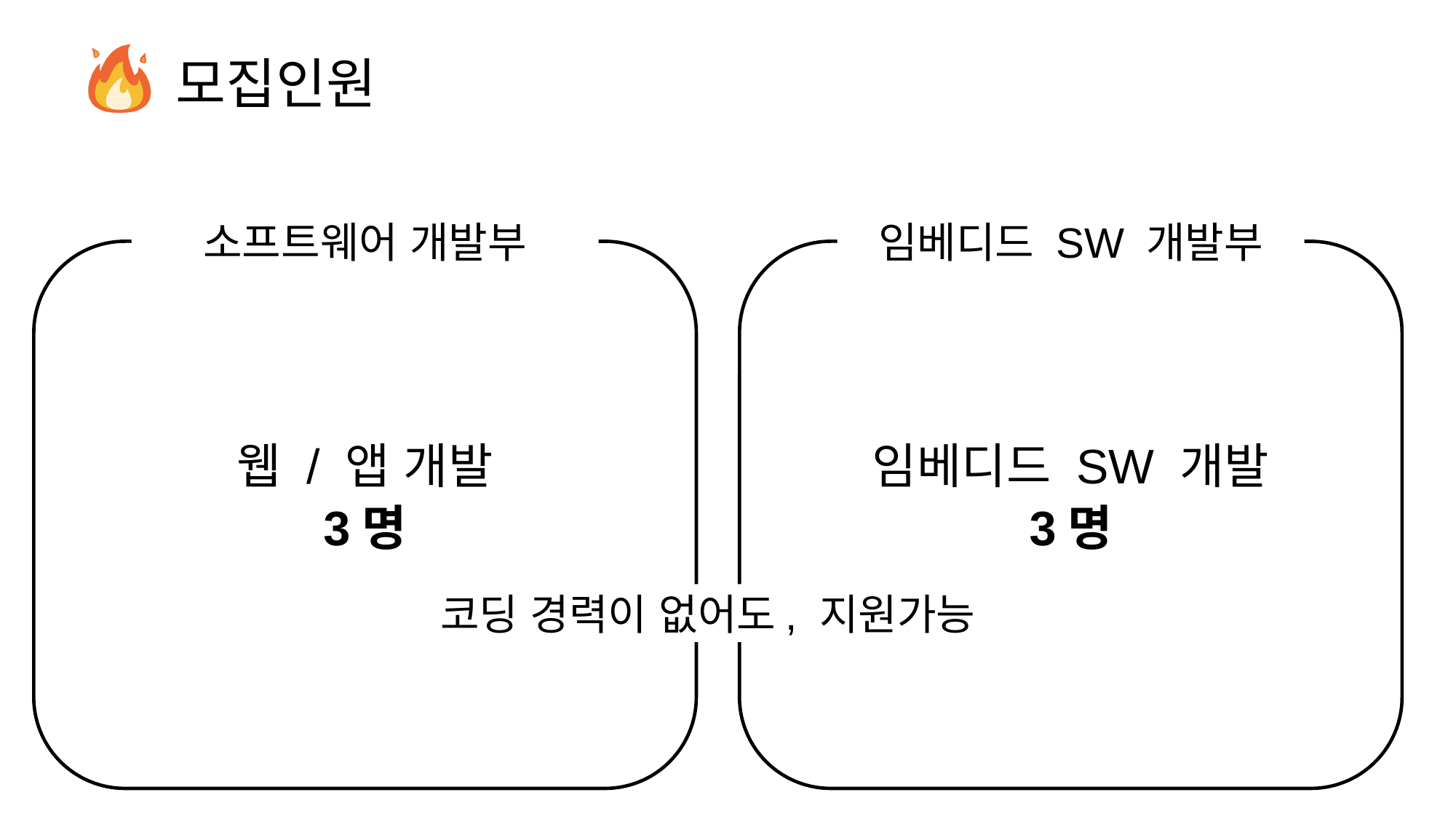

# 모집인원
소프트웨어 개발부
임베디드 SW 개발부

웹 / 앱 개발
임베디드 SW 개발
3명
3명
코딩 경력이 없어도, 지원가능